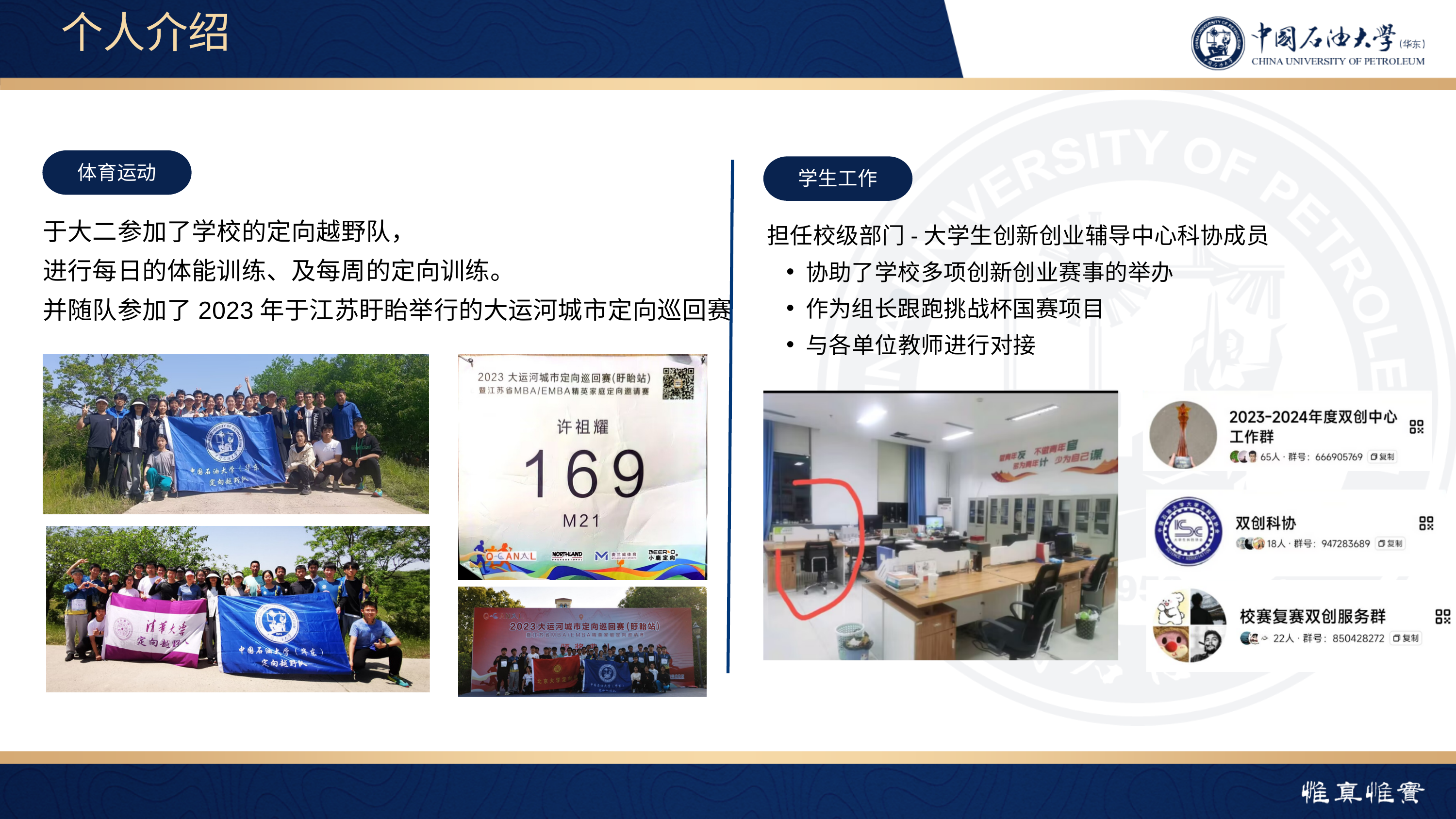

个人介绍

体育运动

学生工作

于大二参加了学校的定向越野队，
进行每日的体能训练、及每周的定向训练。
并随队参加了2023年于江苏盱眙举行的大运河城市定向巡回赛

担任校级部门-大学生创新创业辅导中心科协成员
协助了学校多项创新创业赛事的举办
作为组长跟跑挑战杯国赛项目
与各单位教师进行对接